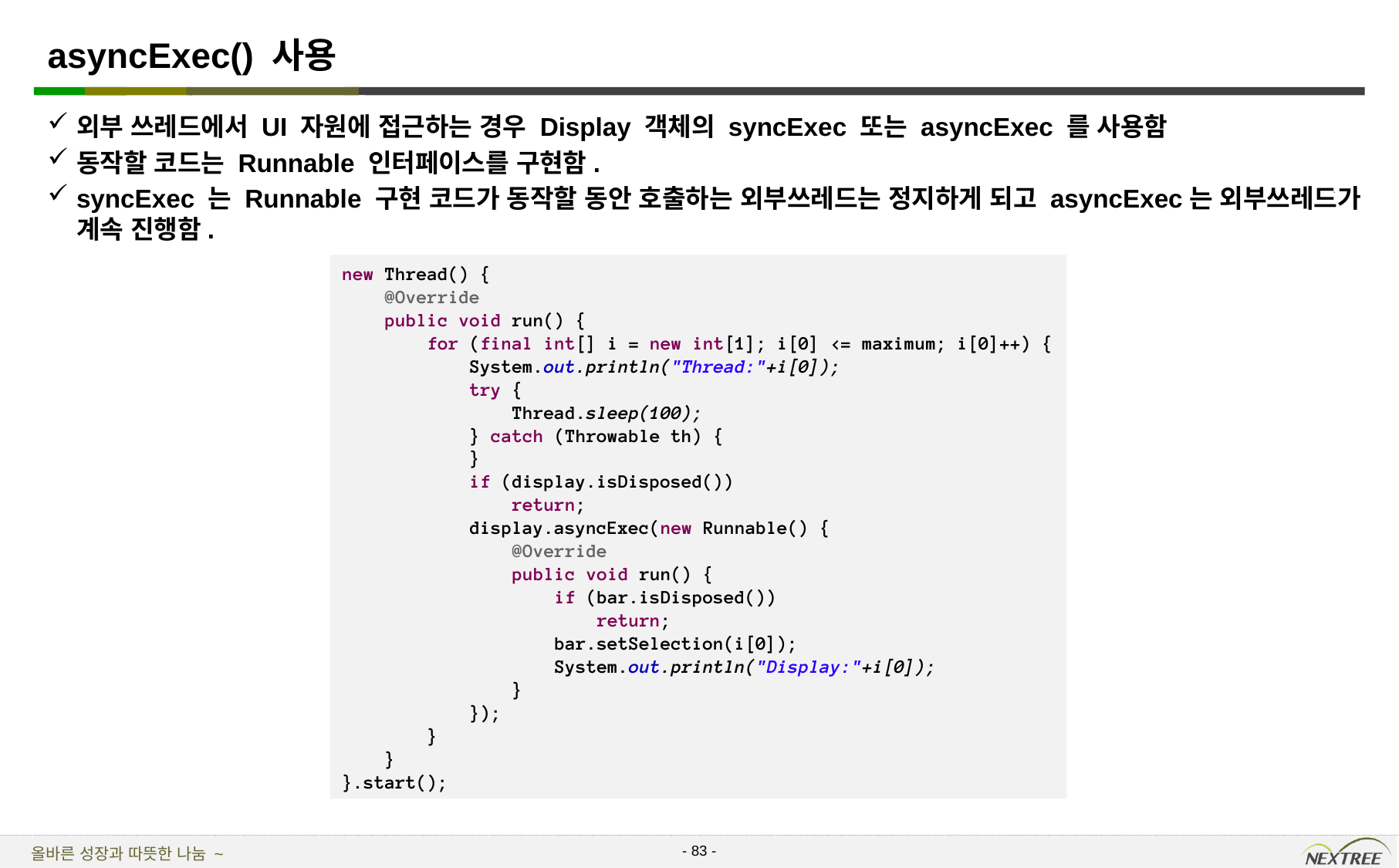

# asyncExec() 사용
외부 쓰레드에서 UI 자원에 접근하는 경우 Display 객체의 syncExec 또는 asyncExec 를 사용함
동작할 코드는 Runnable 인터페이스를 구현함.
syncExec 는 Runnable 구현 코드가 동작할 동안 호출하는 외부쓰레드는 정지하게 되고 asyncExec는 외부쓰레드가 계속 진행함.
new Thread() {
    @Override
    public void run() {
        for (final int[] i = new int[1]; i[0] <= maximum; i[0]++) {
            System.out.println("Thread:"+i[0]);
            try {
                Thread.sleep(100);
            } catch (Throwable th) {
            }
            if (display.isDisposed())
                return;
            display.asyncExec(new Runnable() {
                @Override
                public void run() {
                    if (bar.isDisposed())
                        return;
                    bar.setSelection(i[0]);
                    System.out.println("Display:"+i[0]);
                }
            });
        }
    }
}.start();